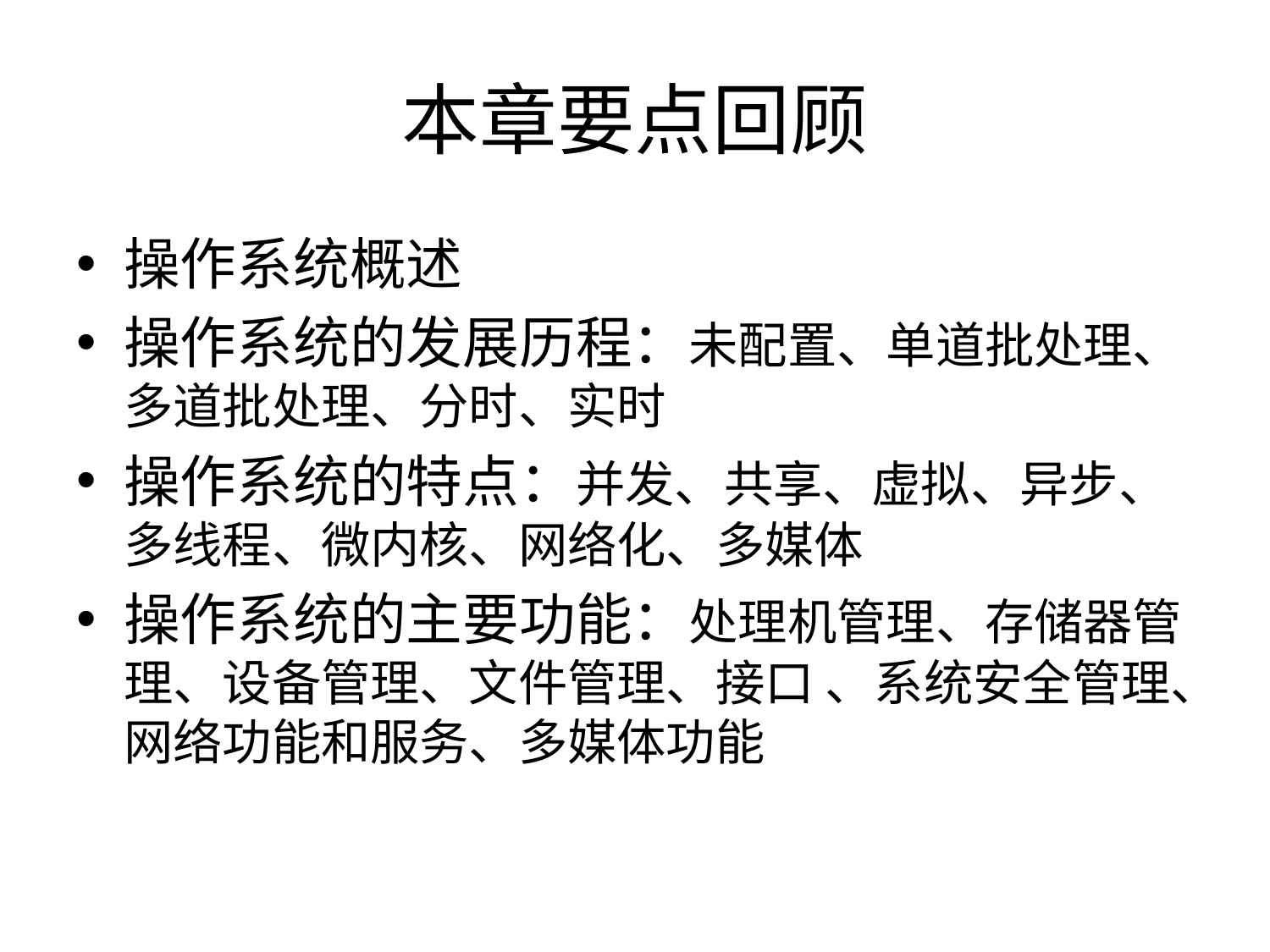

# 本章要点回顾
操作系统概述
操作系统的发展历程：未配置、单道批处理、多道批处理、分时、实时
操作系统的特点：并发、共享、虚拟、异步、多线程、微内核、网络化、多媒体
操作系统的主要功能：处理机管理、存储器管理、设备管理、文件管理、接口 、系统安全管理、网络功能和服务、多媒体功能